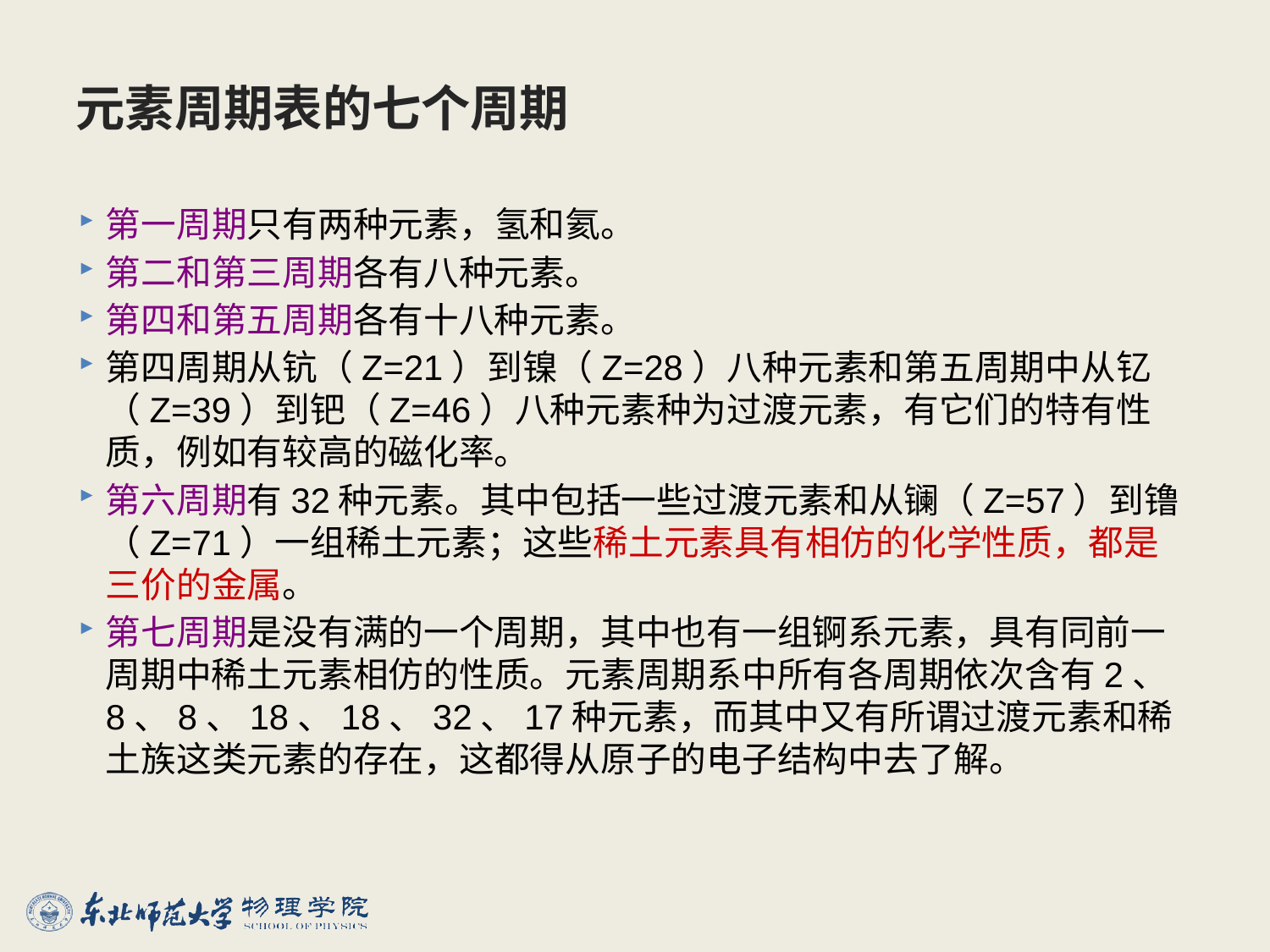

# 元素周期表的七个周期
第一周期只有两种元素，氢和氦。
第二和第三周期各有八种元素。
第四和第五周期各有十八种元素。
第四周期从钪（Z=21）到镍（Z=28）八种元素和第五周期中从钇（Z=39）到钯（Z=46）八种元素种为过渡元素，有它们的特有性质，例如有较高的磁化率。
第六周期有32种元素。其中包括一些过渡元素和从镧（Z=57）到镥（Z=71）一组稀土元素；这些稀土元素具有相仿的化学性质，都是三价的金属。
第七周期是没有满的一个周期，其中也有一组锕系元素，具有同前一周期中稀土元素相仿的性质。元素周期系中所有各周期依次含有2、8、8、18、18、32、17种元素，而其中又有所谓过渡元素和稀土族这类元素的存在，这都得从原子的电子结构中去了解。